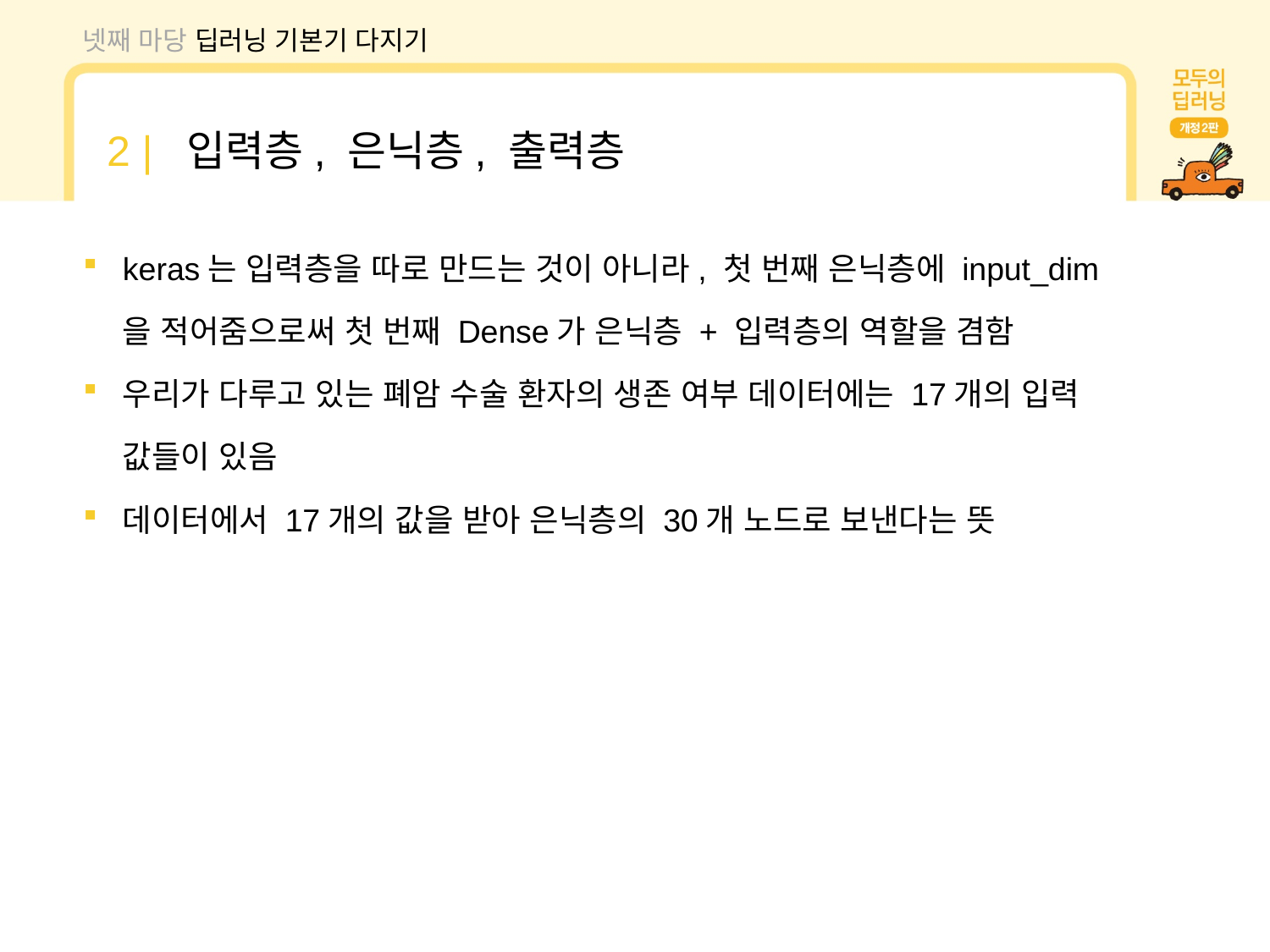

넷째 마당 딥러닝 기본기 다지기
2 |  입력층, 은닉층, 출력층
keras는 입력층을 따로 만드는 것이 아니라, 첫 번째 은닉층에 input_dim을 적어줌으로써 첫 번째 Dense가 은닉층 + 입력층의 역할을 겸함
우리가 다루고 있는 폐암 수술 환자의 생존 여부 데이터에는 17개의 입력 값들이 있음
데이터에서 17개의 값을 받아 은닉층의 30개 노드로 보낸다는 뜻